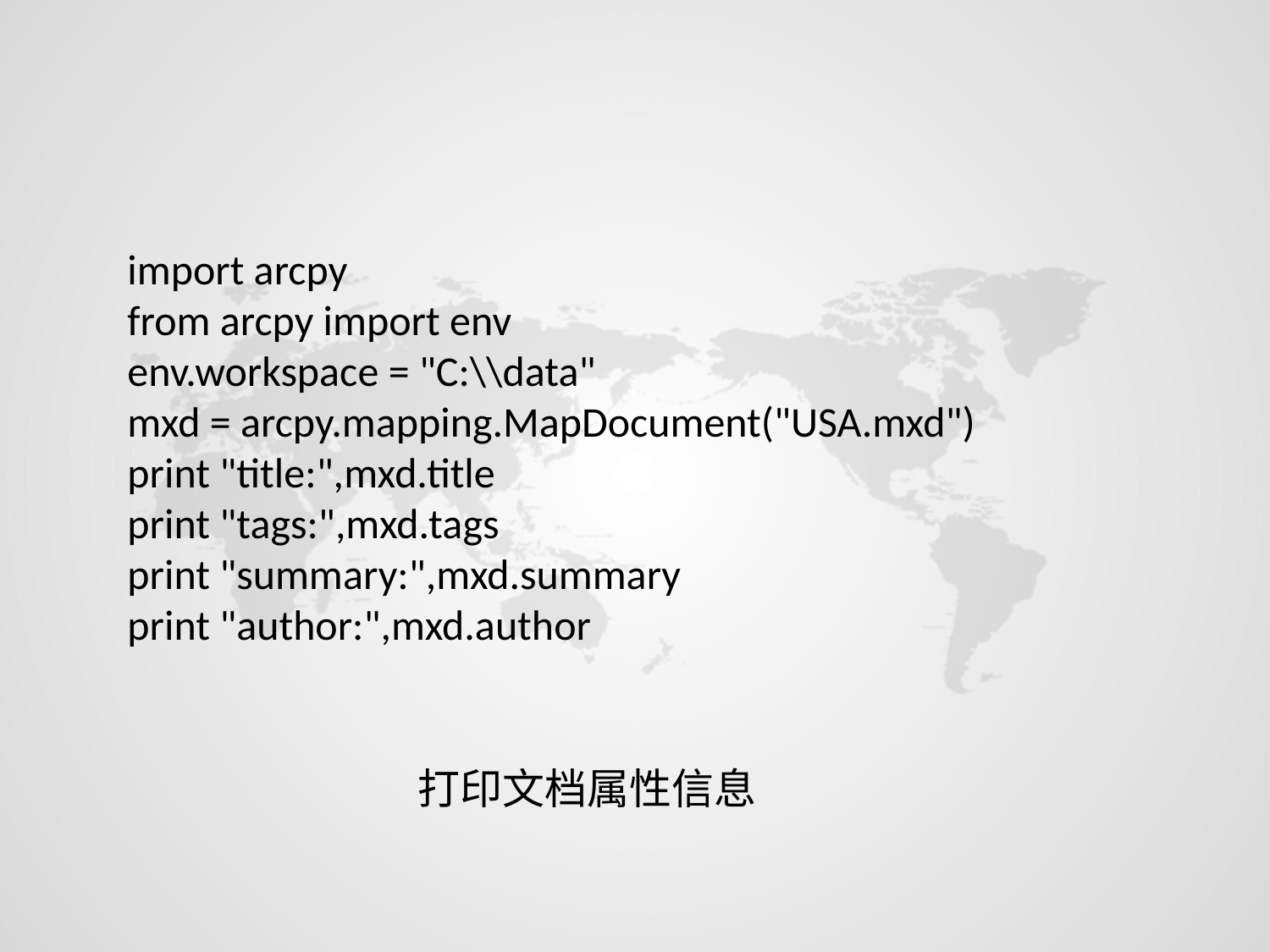

import arcpy
from arcpy import env
env.workspace = "C:\\data"
mxd = arcpy.mapping.MapDocument("USA.mxd")
print "title:",mxd.title
print "tags:",mxd.tags
print "summary:",mxd.summary
print "author:",mxd.author
打印文档属性信息